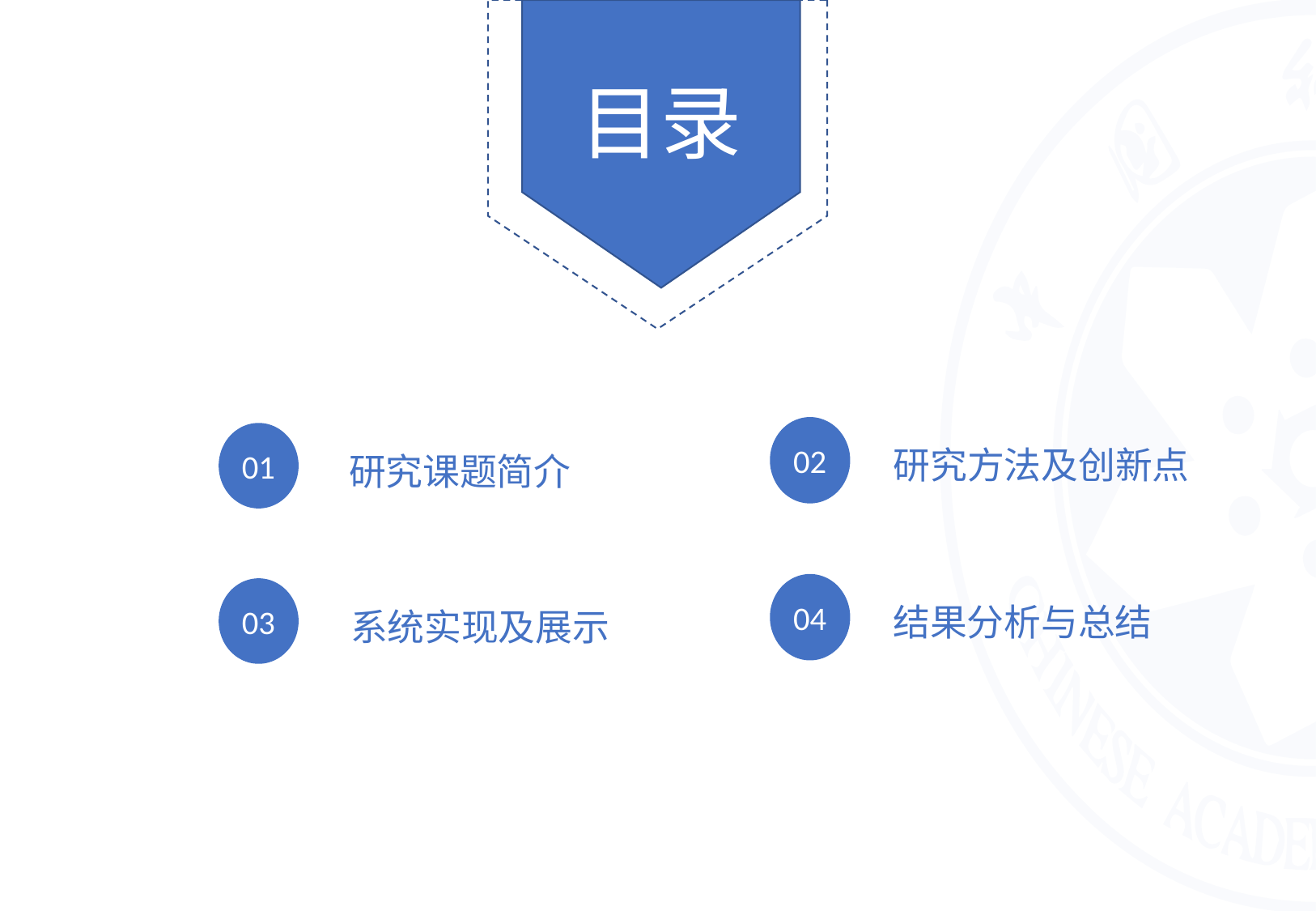

目录
02
研究方法及创新点
04
结果分析与总结
01
研究课题简介
03
系统实现及展示